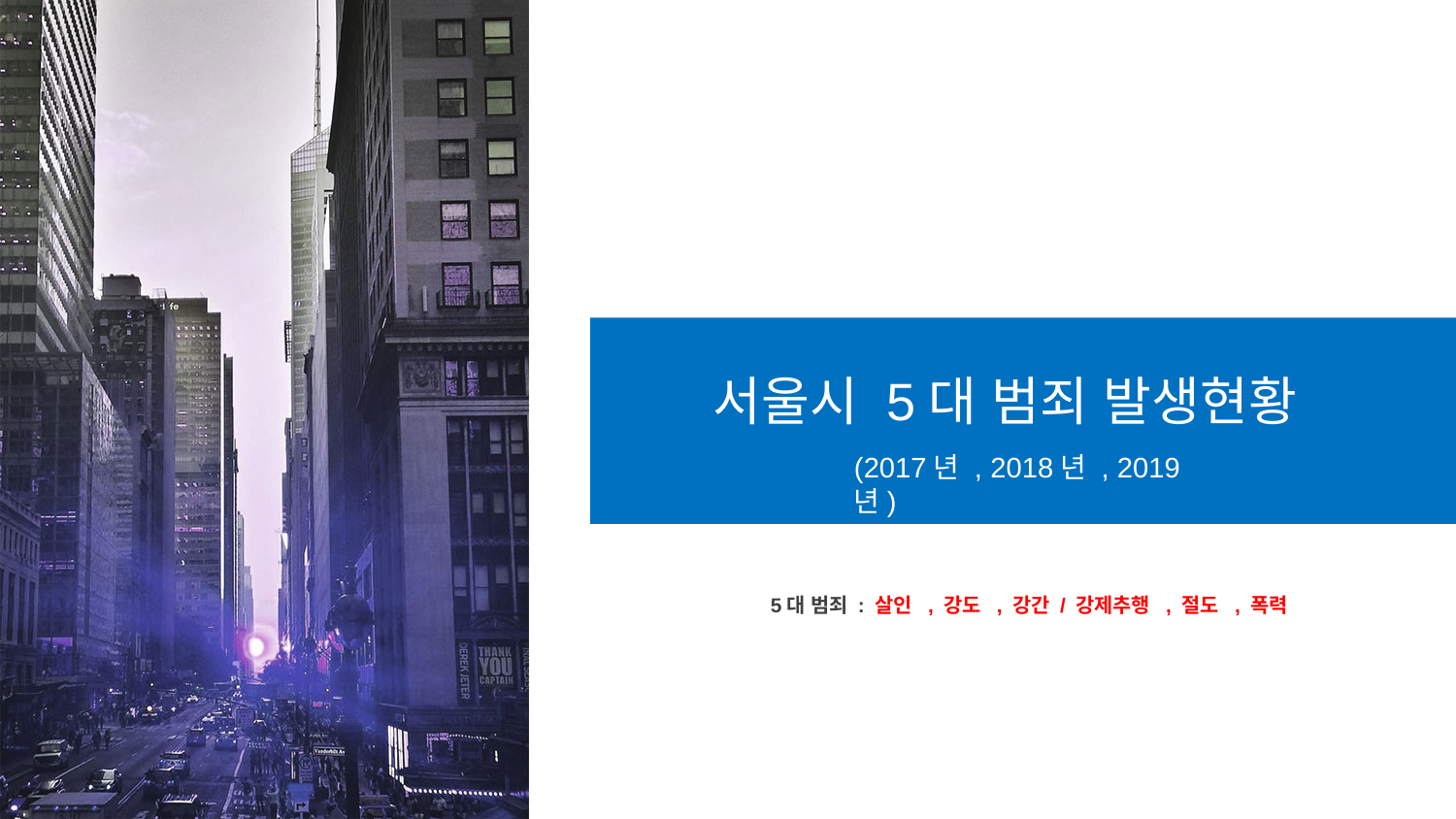

서울시 5대 범죄 발생현황
(2017년 , 2018년 , 2019년)
5대 범죄 : 살인  , 강도  , 강간 / 강제추행  , 절도  , 폭력